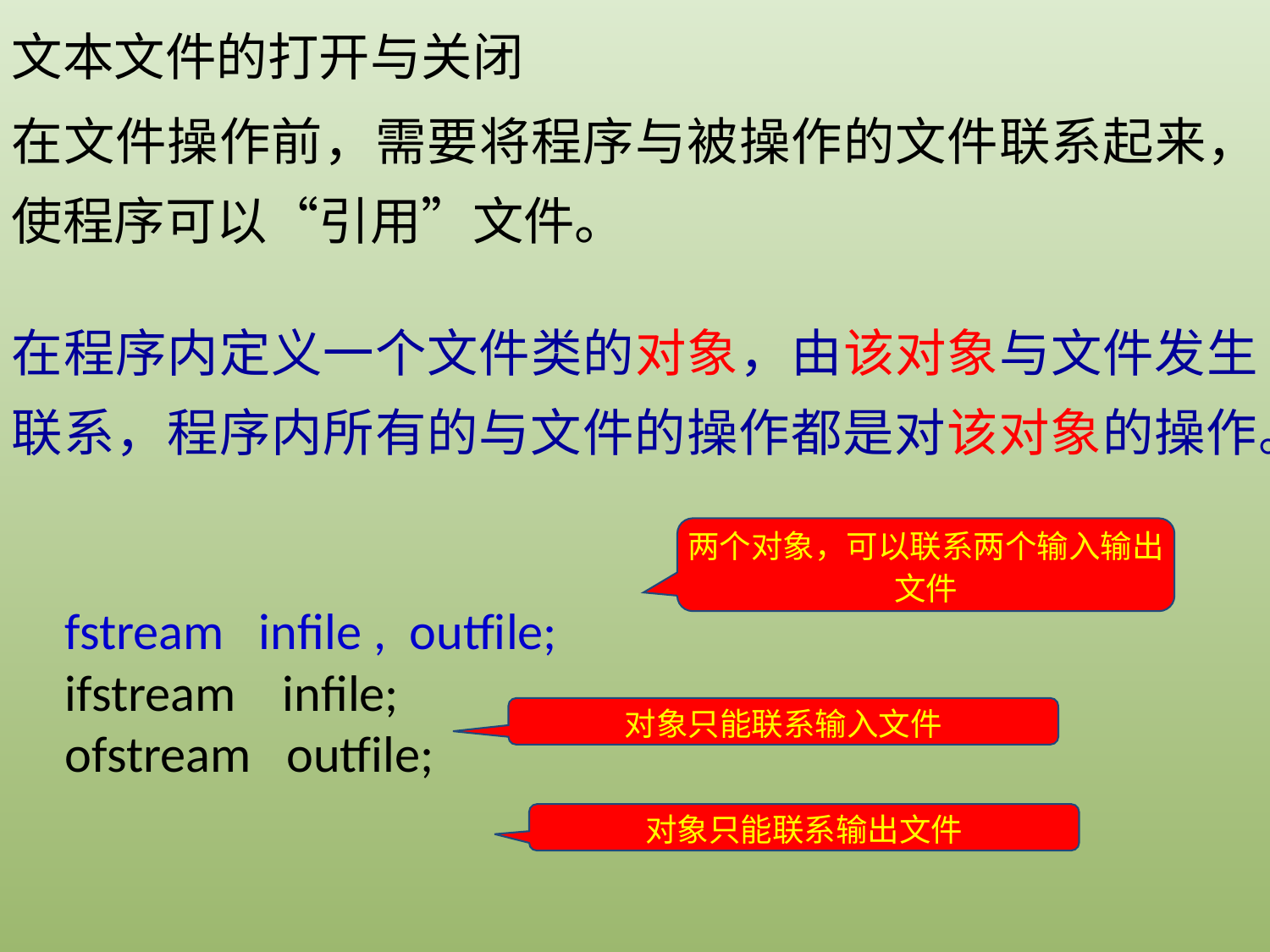

文本文件的打开与关闭
在文件操作前，需要将程序与被操作的文件联系起来，使程序可以“引用”文件。
在程序内定义一个文件类的对象，由该对象与文件发生联系，程序内所有的与文件的操作都是对该对象的操作。
两个对象，可以联系两个输入输出文件
fstream   infile ,  outfile;
ifstream    infile;
ofstream   outfile;
对象只能联系输入文件
对象只能联系输出文件
901